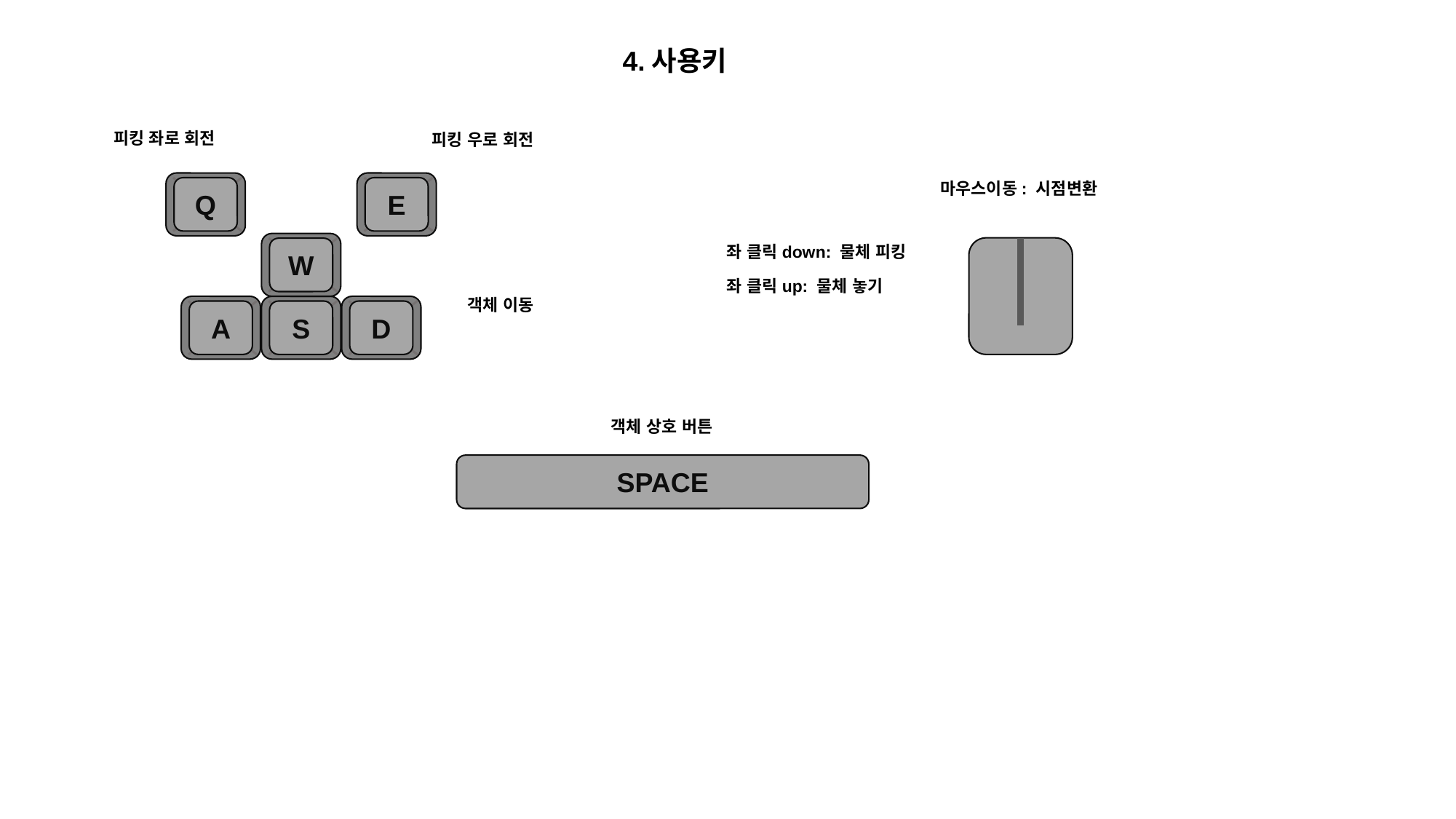

4.사용키
피킹 좌로 회전
피킹 우로 회전

마우스이동: 시점변환
Q
E

좌 클릭down: 물체 피킹

W
좌 클릭up: 물체 놓기
객체 이동

A
S
D
객체 상호 버튼
SPACE